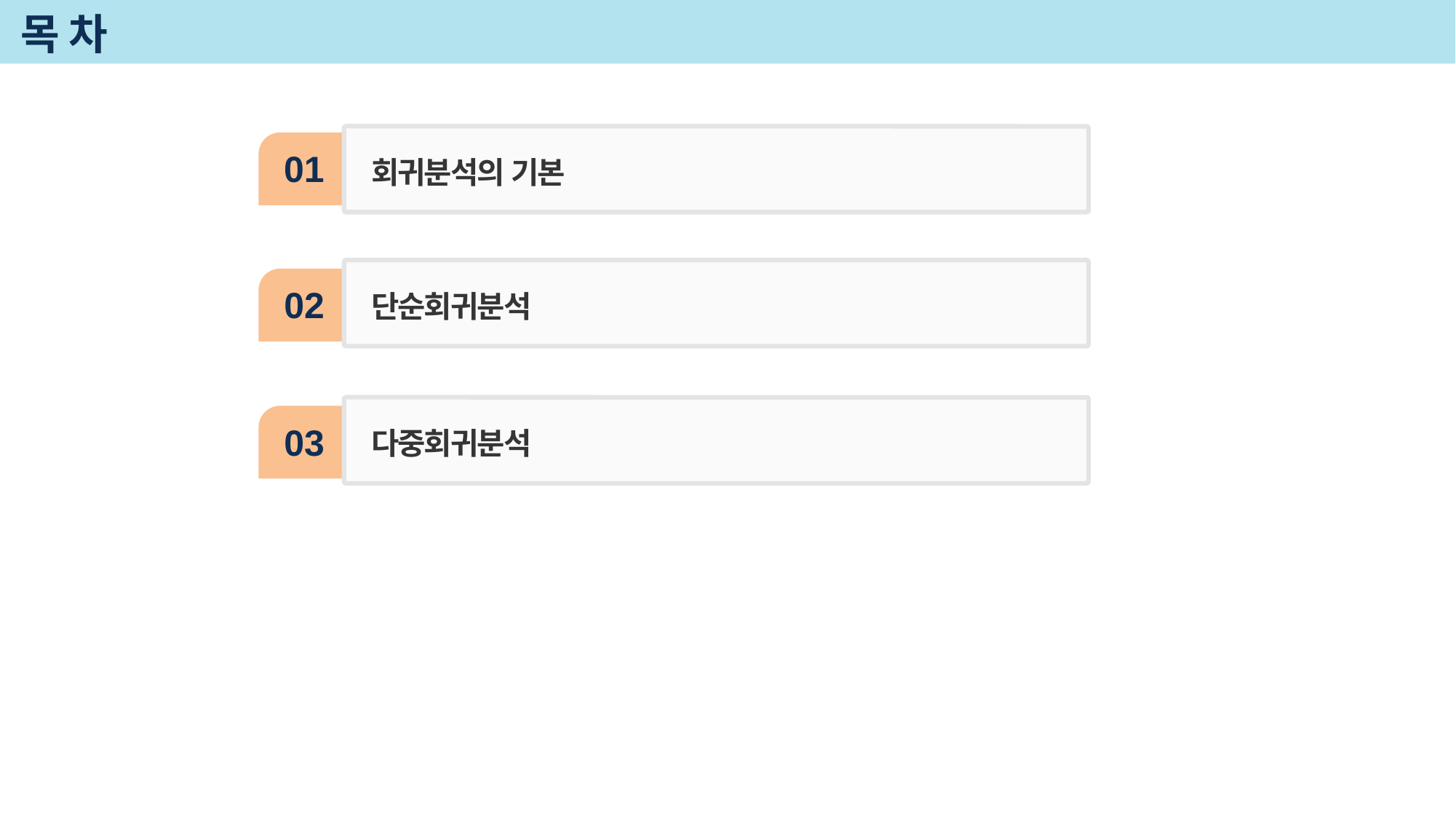

# 목 차

01
회귀분석의 기본

단순회귀분석
02

다중회귀분석
03